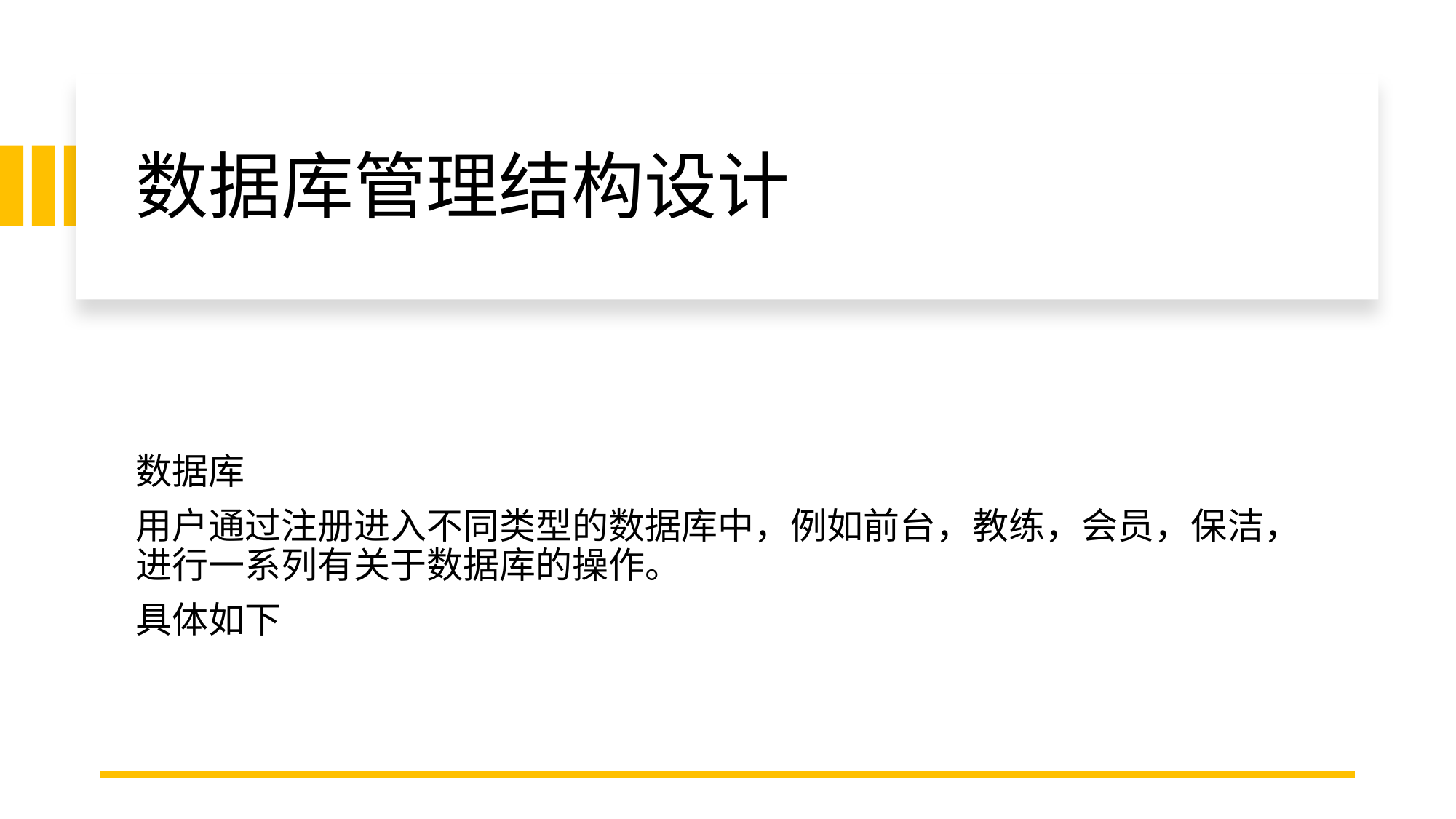

# 数据库管理结构设计

数据库
用户通过注册进入不同类型的数据库中，例如前台，教练，会员，保洁，进行一系列有关于数据库的操作。
具体如下